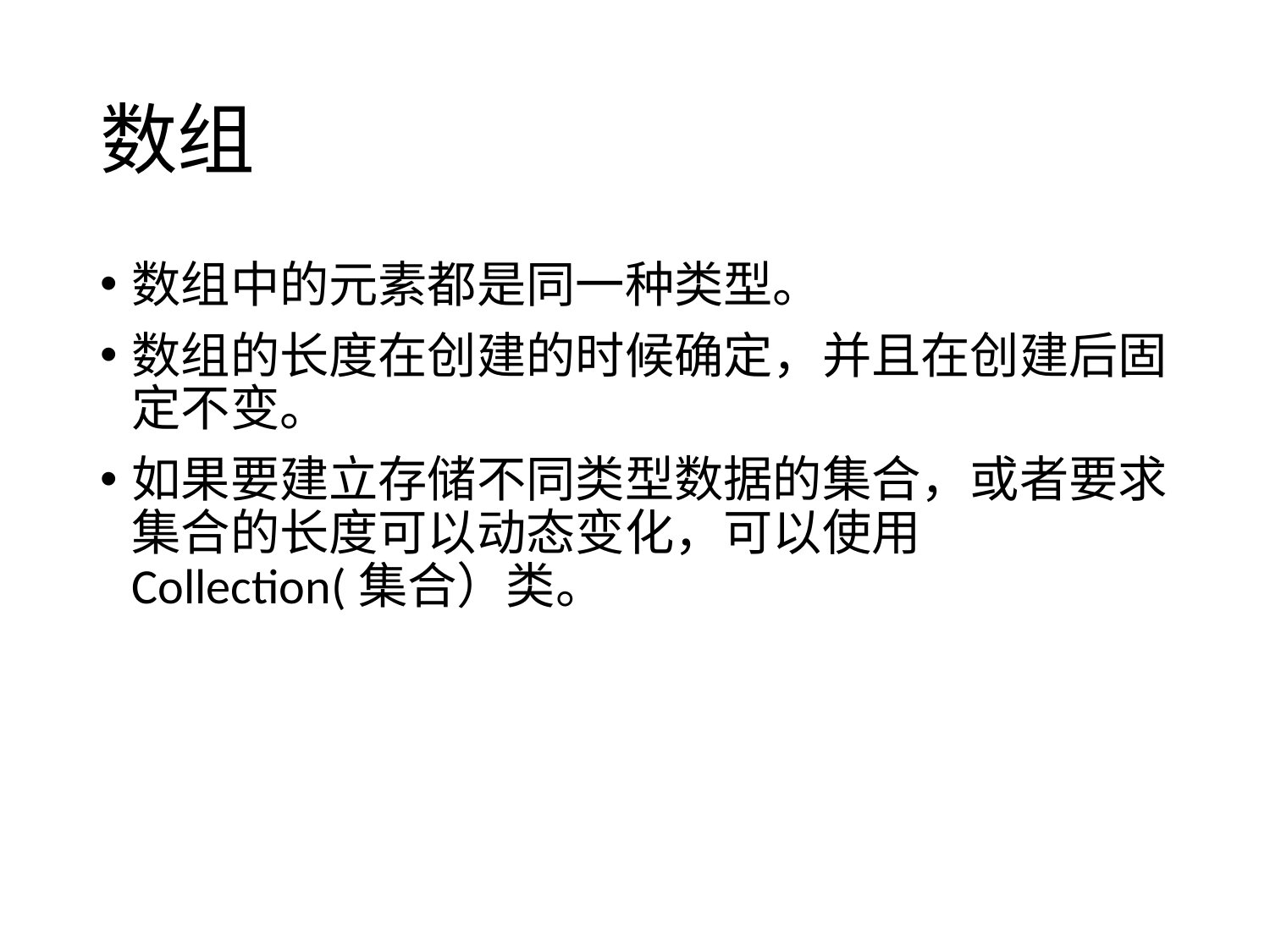

# 数组
数组中的元素都是同一种类型。
数组的长度在创建的时候确定，并且在创建后固定不变。
如果要建立存储不同类型数据的集合，或者要求集合的长度可以动态变化，可以使用Collection(集合）类。